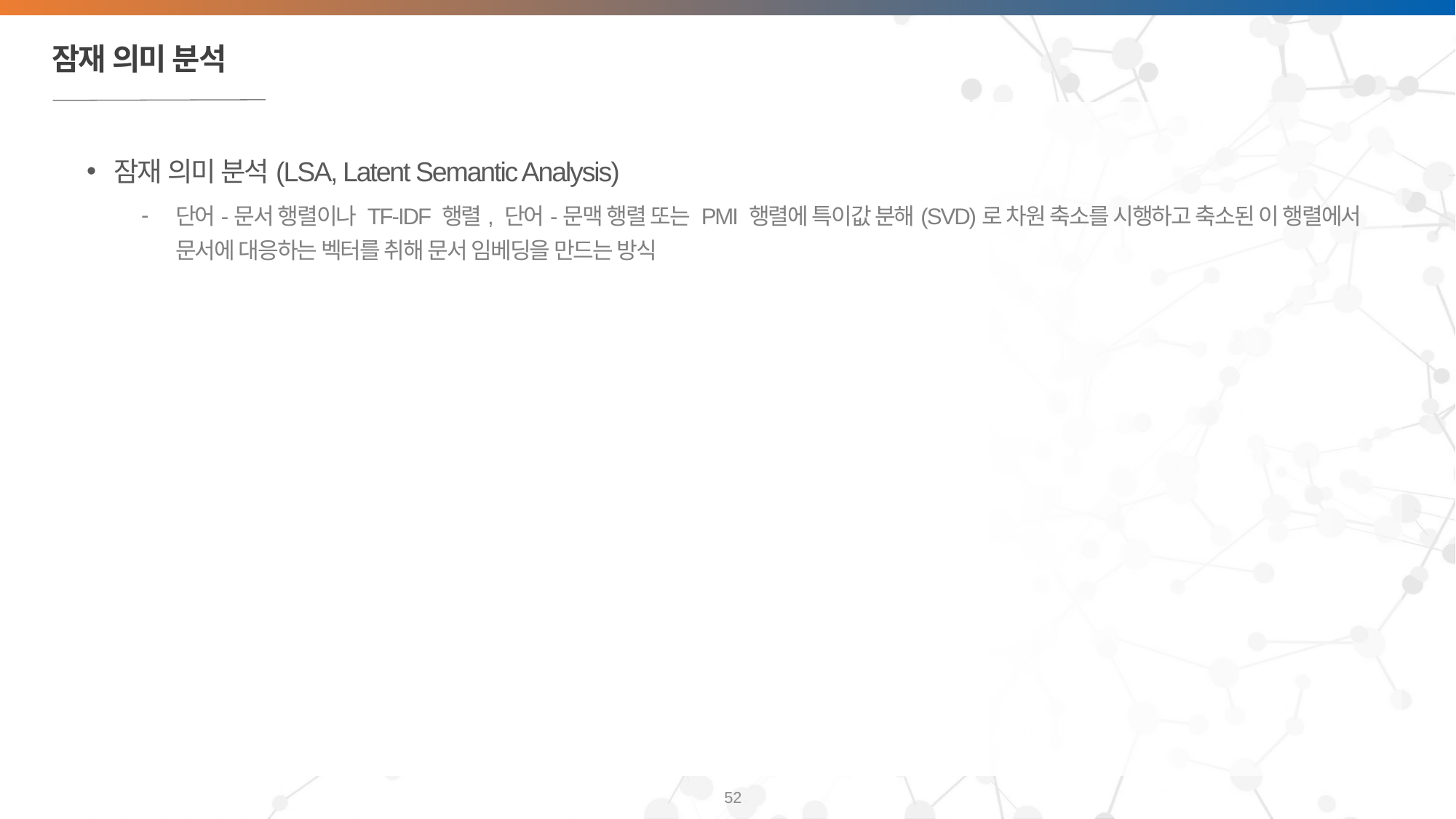

# 잠재 의미 분석

잠재 의미 분석(LSA, Latent Semantic Analysis)
단어-문서 행렬이나 TF-IDF 행렬, 단어-문맥 행렬 또는 PMI 행렬에 특이값 분해(SVD)로 차원 축소를 시행하고 축소된 이 행렬에서 문서에 대응하는 벡터를 취해 문서 임베딩을 만드는 방식
52